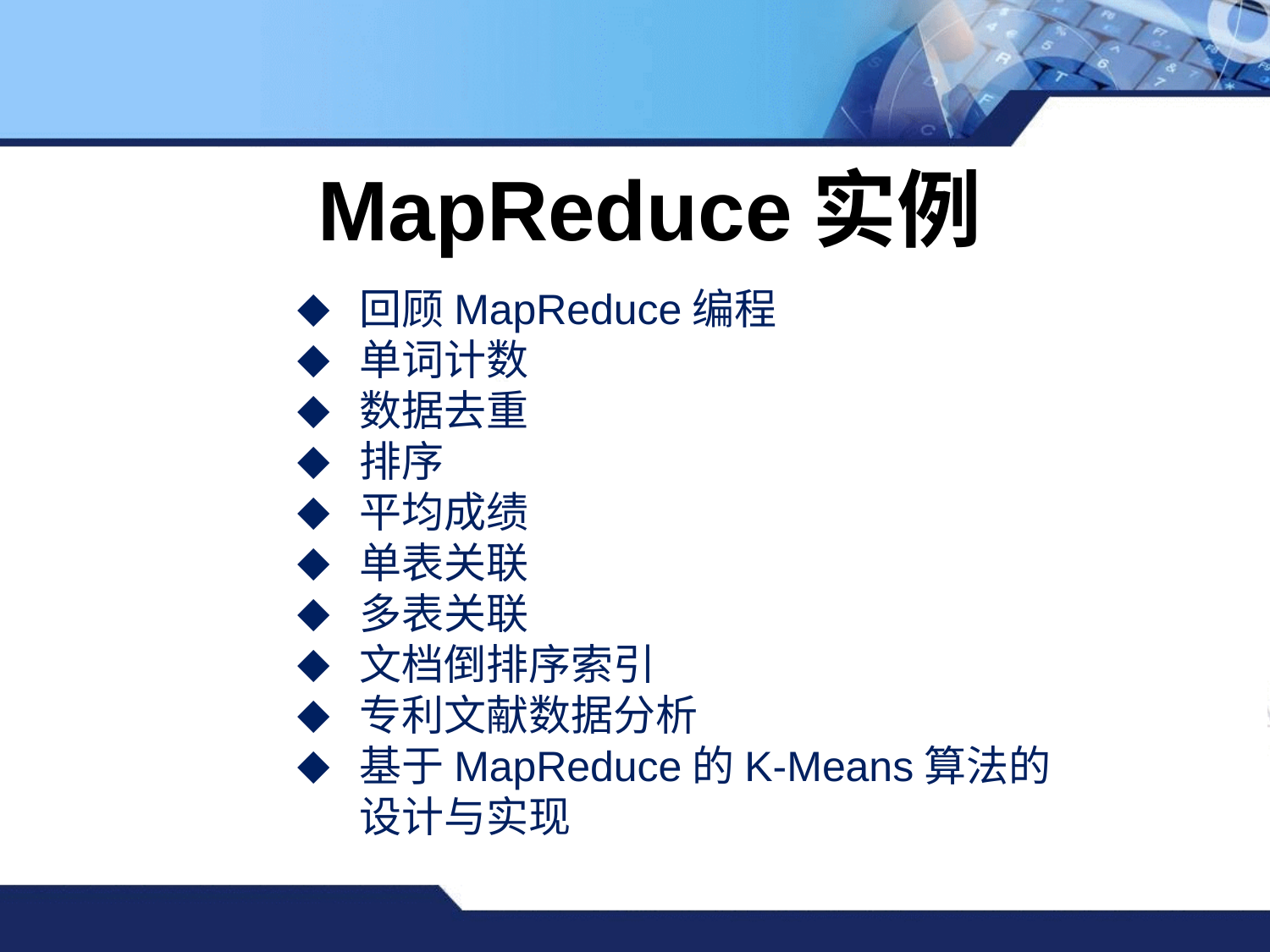

# MapReduce实例
回顾MapReduce编程
单词计数
数据去重
排序
平均成绩
单表关联
多表关联
文档倒排序索引
专利文献数据分析
基于MapReduce的K-Means算法的
设计与实现